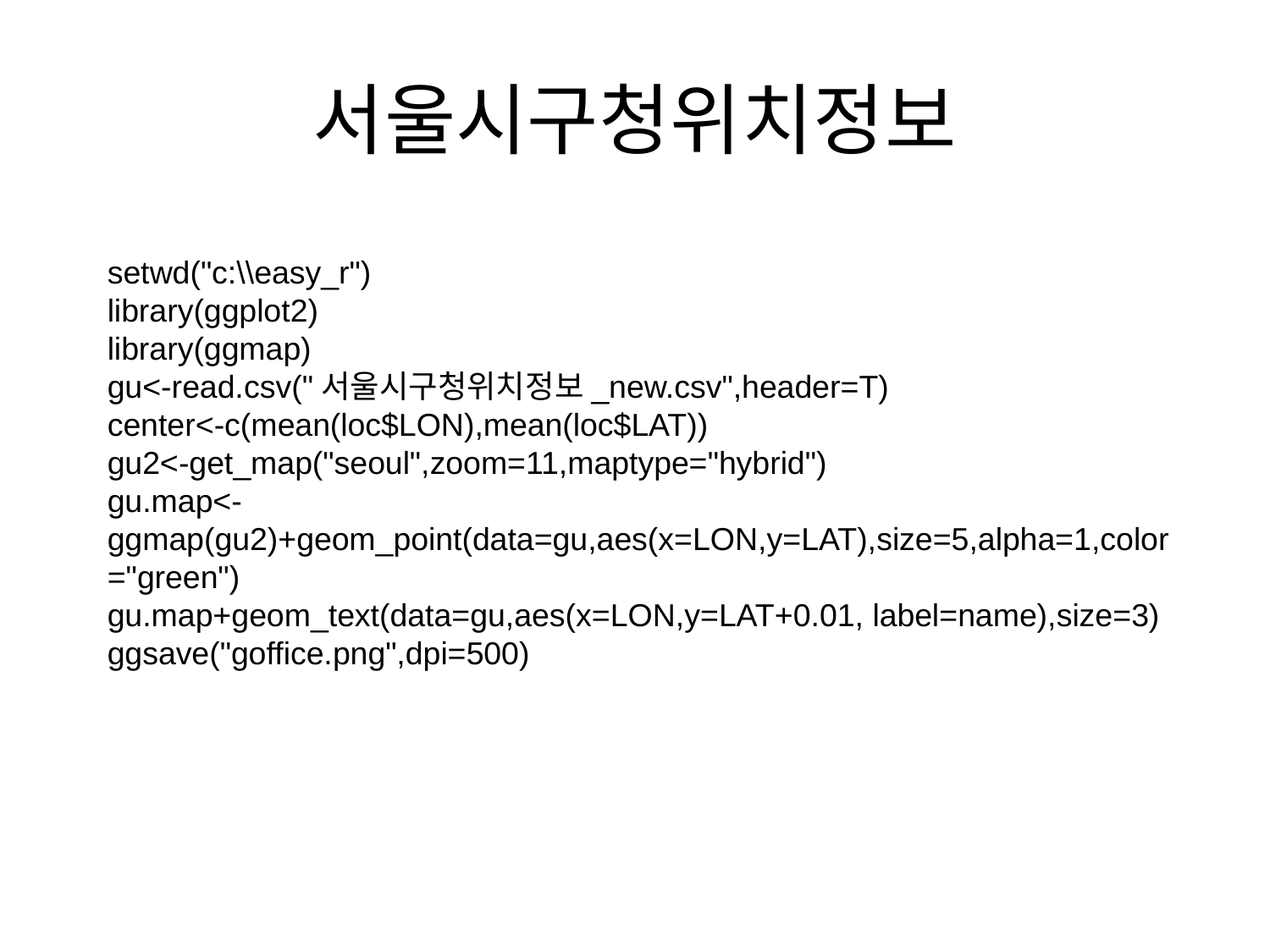

# 서울시구청위치정보
setwd("c:\\easy_r")
library(ggplot2)
library(ggmap)
gu<-read.csv("서울시구청위치정보_new.csv",header=T)
center<-c(mean(loc$LON),mean(loc$LAT))
gu2<-get_map("seoul",zoom=11,maptype="hybrid")
gu.map<-ggmap(gu2)+geom_point(data=gu,aes(x=LON,y=LAT),size=5,alpha=1,color="green")
gu.map+geom_text(data=gu,aes(x=LON,y=LAT+0.01, label=name),size=3)
ggsave("goffice.png",dpi=500)